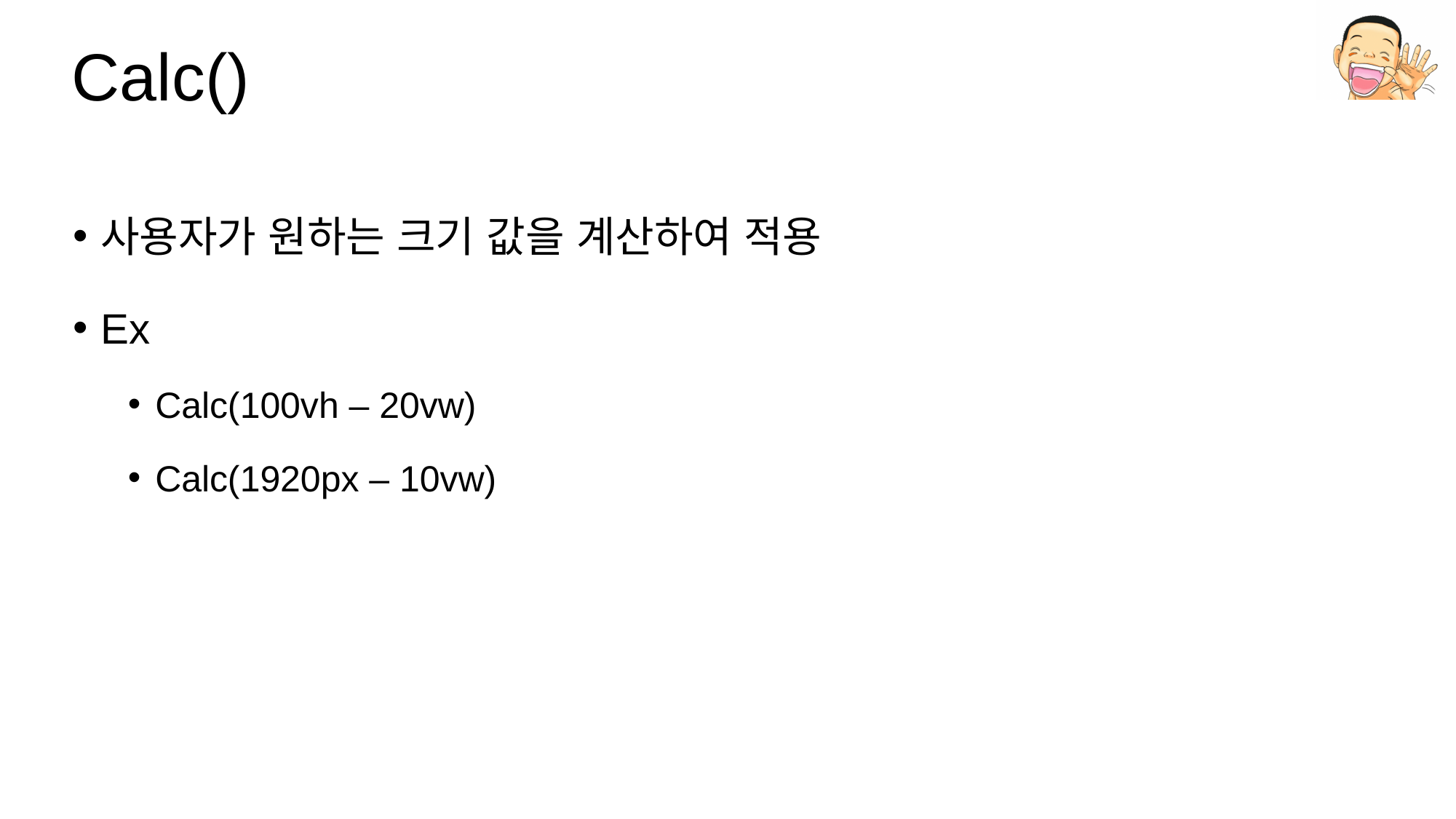

# Calc()
사용자가 원하는 크기 값을 계산하여 적용
Ex
Calc(100vh – 20vw)
Calc(1920px – 10vw)